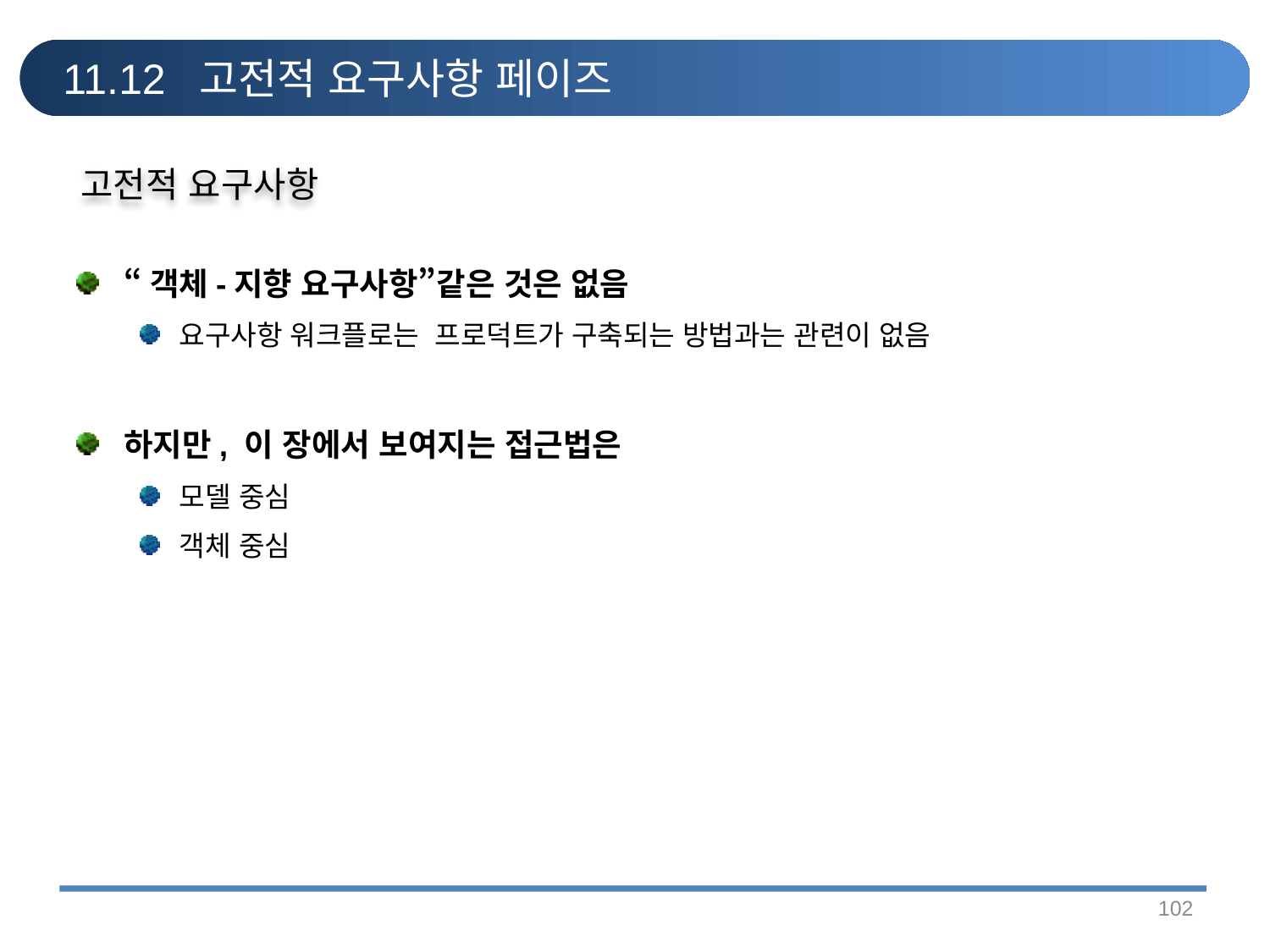

# 11.12  고전적 요구사항 페이즈
고전적 요구사항
“객체-지향 요구사항”같은 것은 없음
요구사항 워크플로는  프로덕트가 구축되는 방법과는 관련이 없음

하지만, 이 장에서 보여지는 접근법은
모델 중심
객체 중심
102